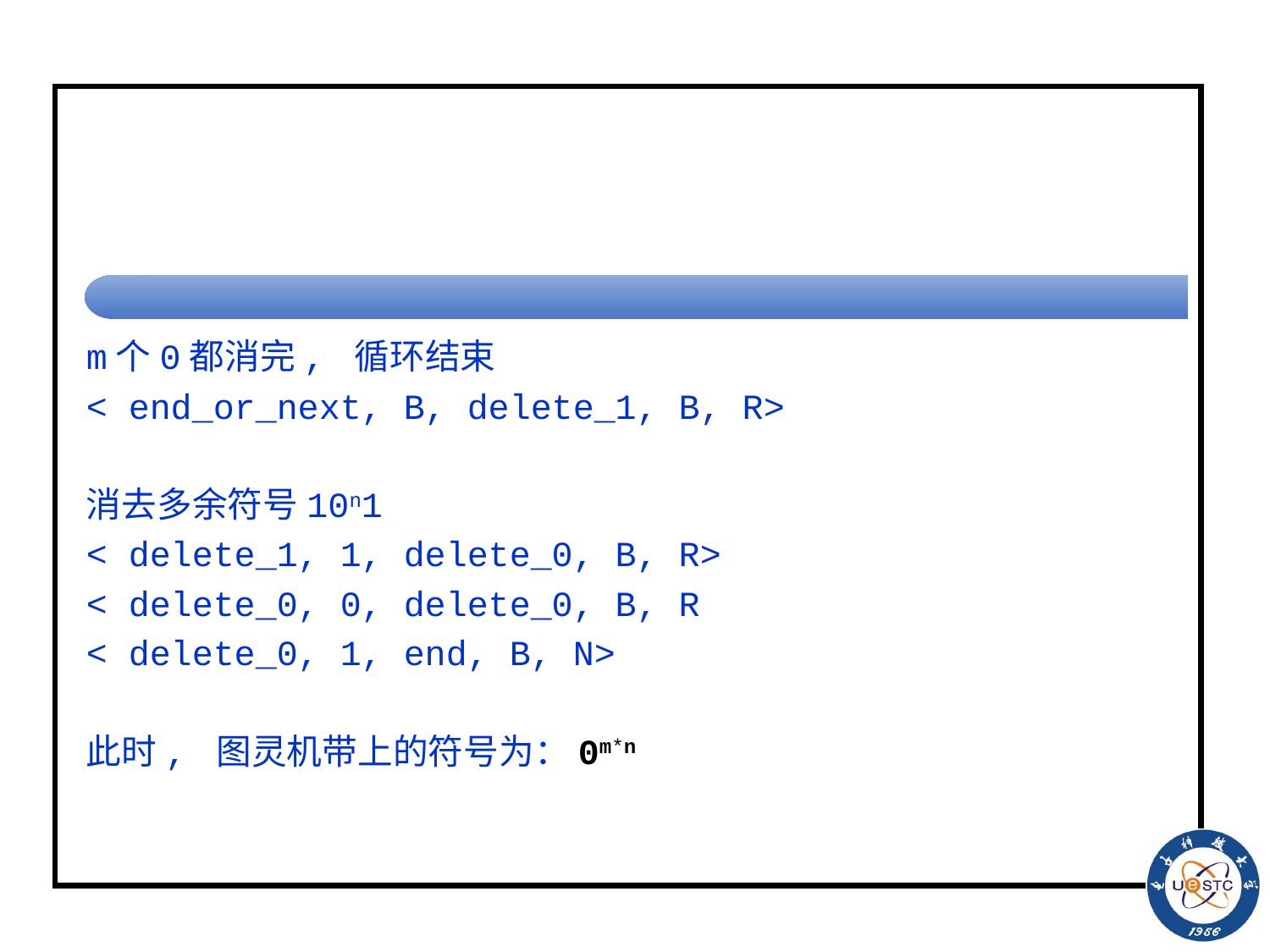

#
m个0都消完, 循环结束
< end_or_next, B, delete_1, B, R>

消去多余符号10n1
< delete_1, 1, delete_0, B, R>
< delete_0, 0, delete_0, B, R
< delete_0, 1, end, B, N>

此时, 图灵机带上的符号为：0m*n